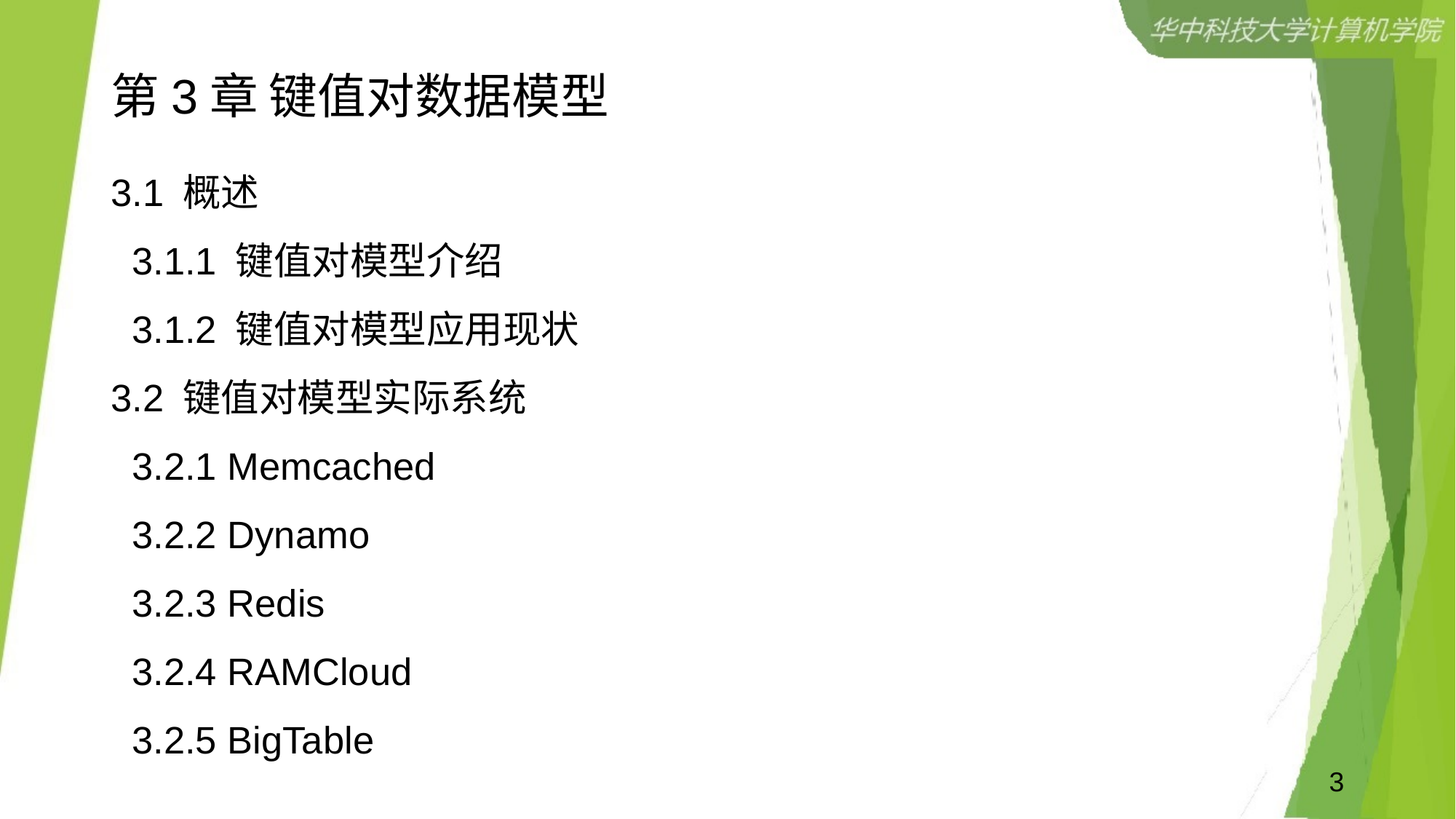

# 第3章 键值对数据模型
3.1 概述
  3.1.1 键值对模型介绍
  3.1.2 键值对模型应用现状
3.2 键值对模型实际系统
  3.2.1 Memcached
  3.2.2 Dynamo
  3.2.3 Redis
  3.2.4 RAMCloud
  3.2.5 BigTable
3